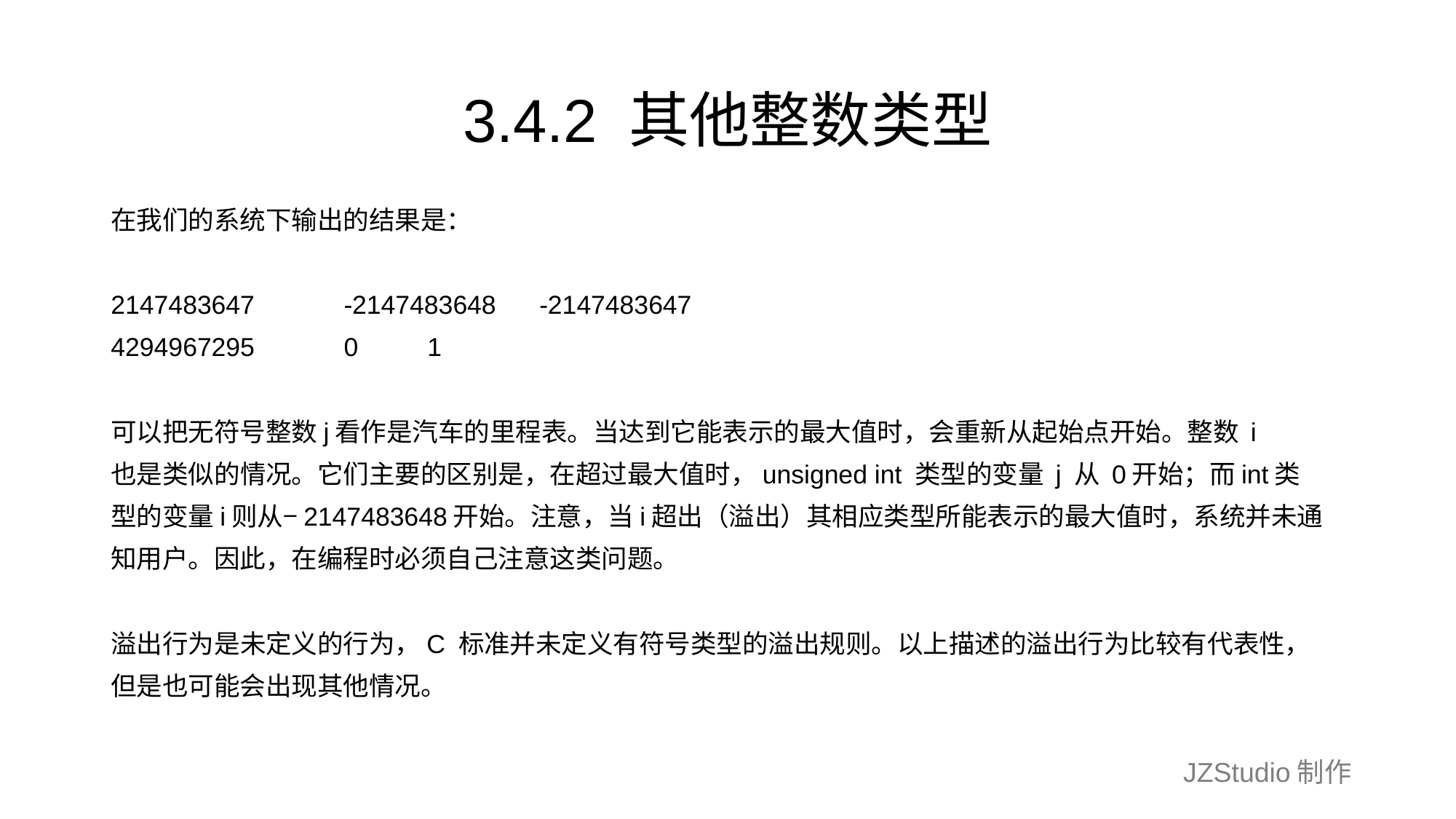

# 3.4.2 其他整数类型
在我们的系统下输出的结果是：

2147483647　　　-2147483648　 -2147483647
4294967295　　　0　　 1

可以把无符号整数j看作是汽车的里程表。当达到它能表示的最大值时，会重新从起始点开始。整数 i
也是类似的情况。它们主要的区别是，在超过最大值时，unsigned int 类型的变量 j 从 0开始；而int类
型的变量i则从−2147483648开始。注意，当i超出（溢出）其相应类型所能表示的最大值时，系统并未通
知用户。因此，在编程时必须自己注意这类问题。

溢出行为是未定义的行为，C 标准并未定义有符号类型的溢出规则。以上描述的溢出行为比较有代表性，
但是也可能会出现其他情况。